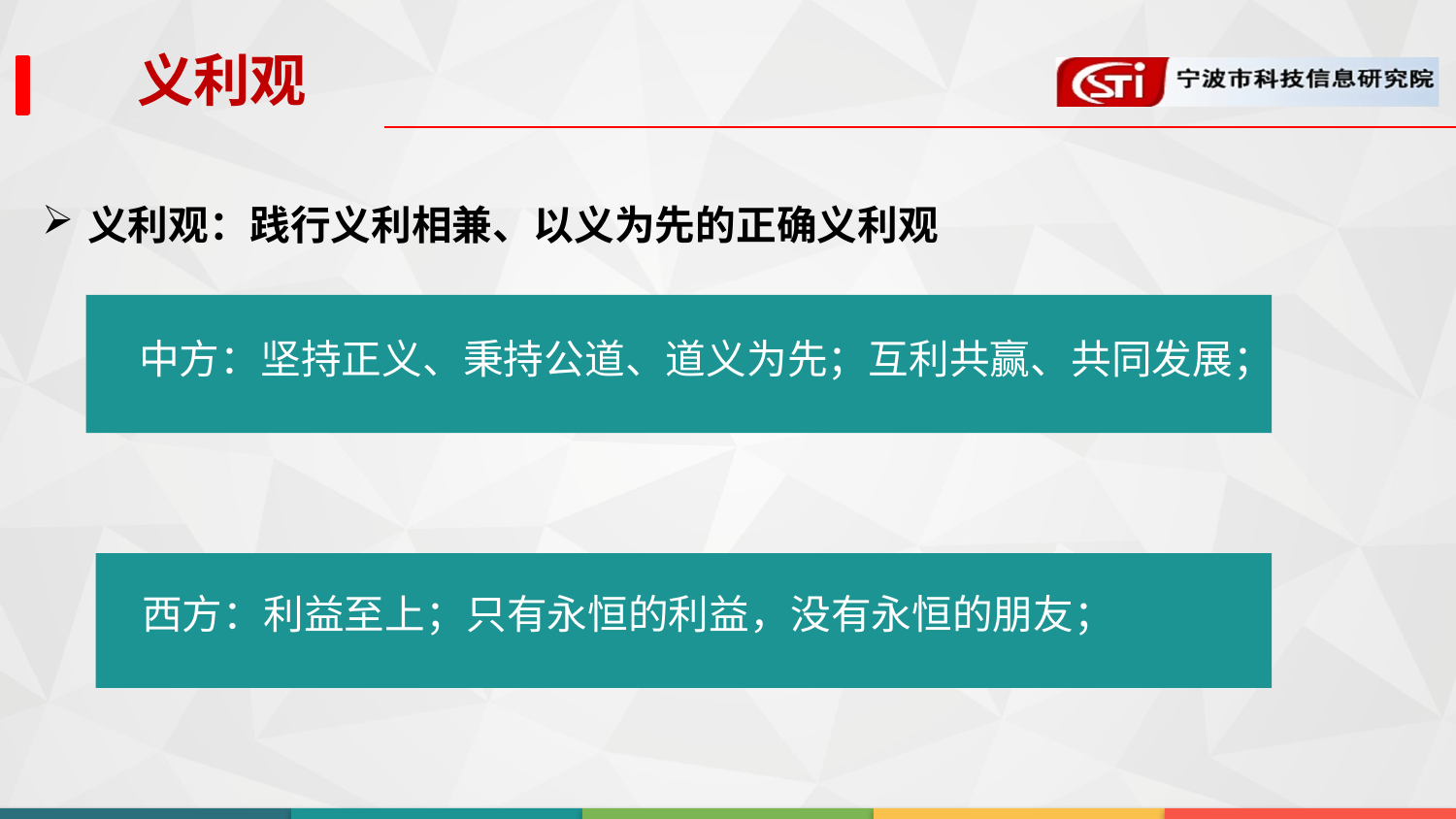

义利观

义利观：践行义利相兼、以义为先的正确义利观

中方：坚持正义、秉持公道、道义为先；互利共赢、共同发展；

西方：利益至上；只有永恒的利益，没有永恒的朋友；